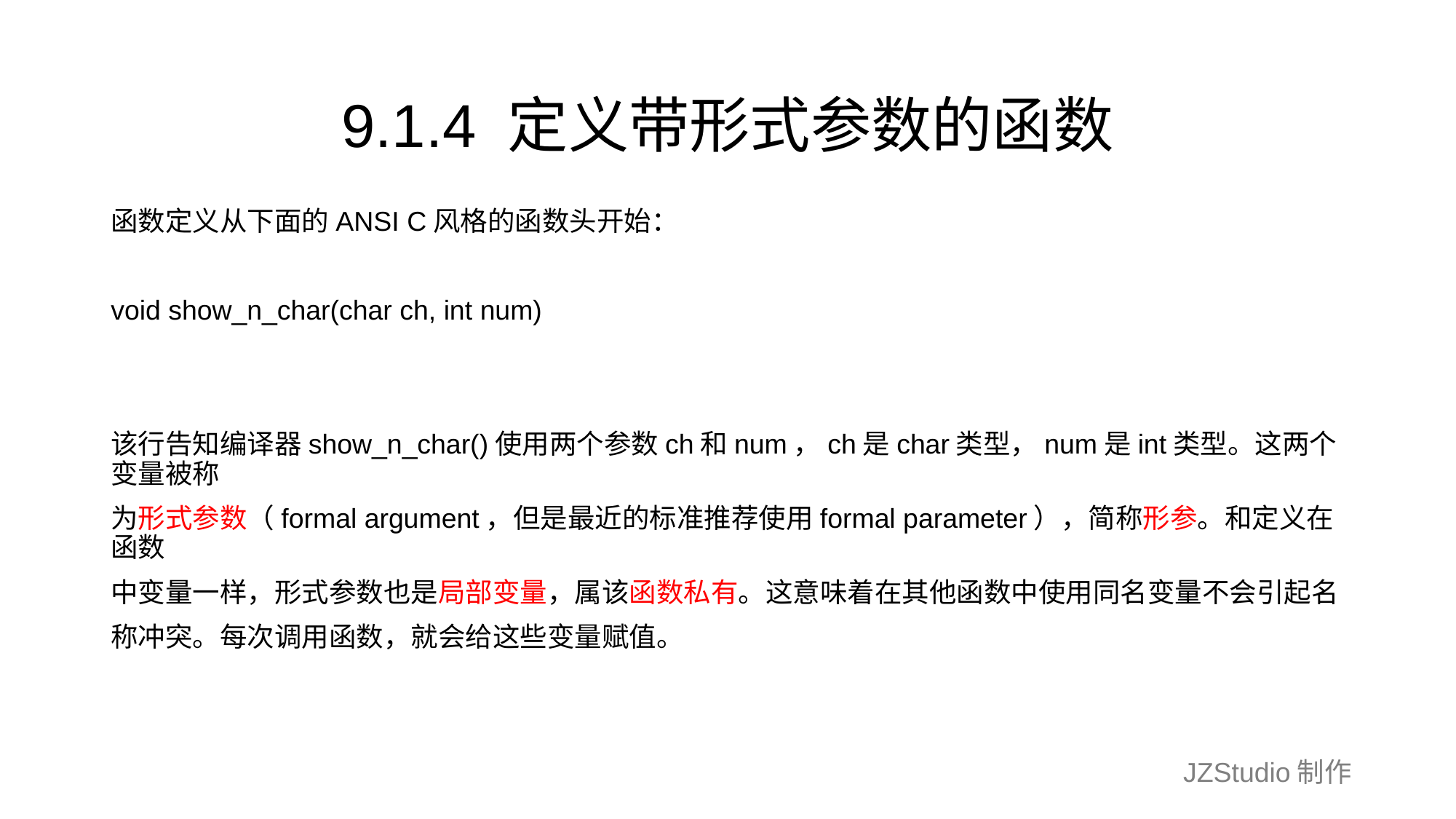

# 9.1.4 定义带形式参数的函数
函数定义从下面的ANSI C风格的函数头开始：

void show_n_char(char ch, int num)

该行告知编译器show_n_char()使用两个参数ch和num，ch是char类型，num是int类型。这两个变量被称
为形式参数（formal argument，但是最近的标准推荐使用formal parameter），简称形参。和定义在函数
中变量一样，形式参数也是局部变量，属该函数私有。这意味着在其他函数中使用同名变量不会引起名
称冲突。每次调用函数，就会给这些变量赋值。